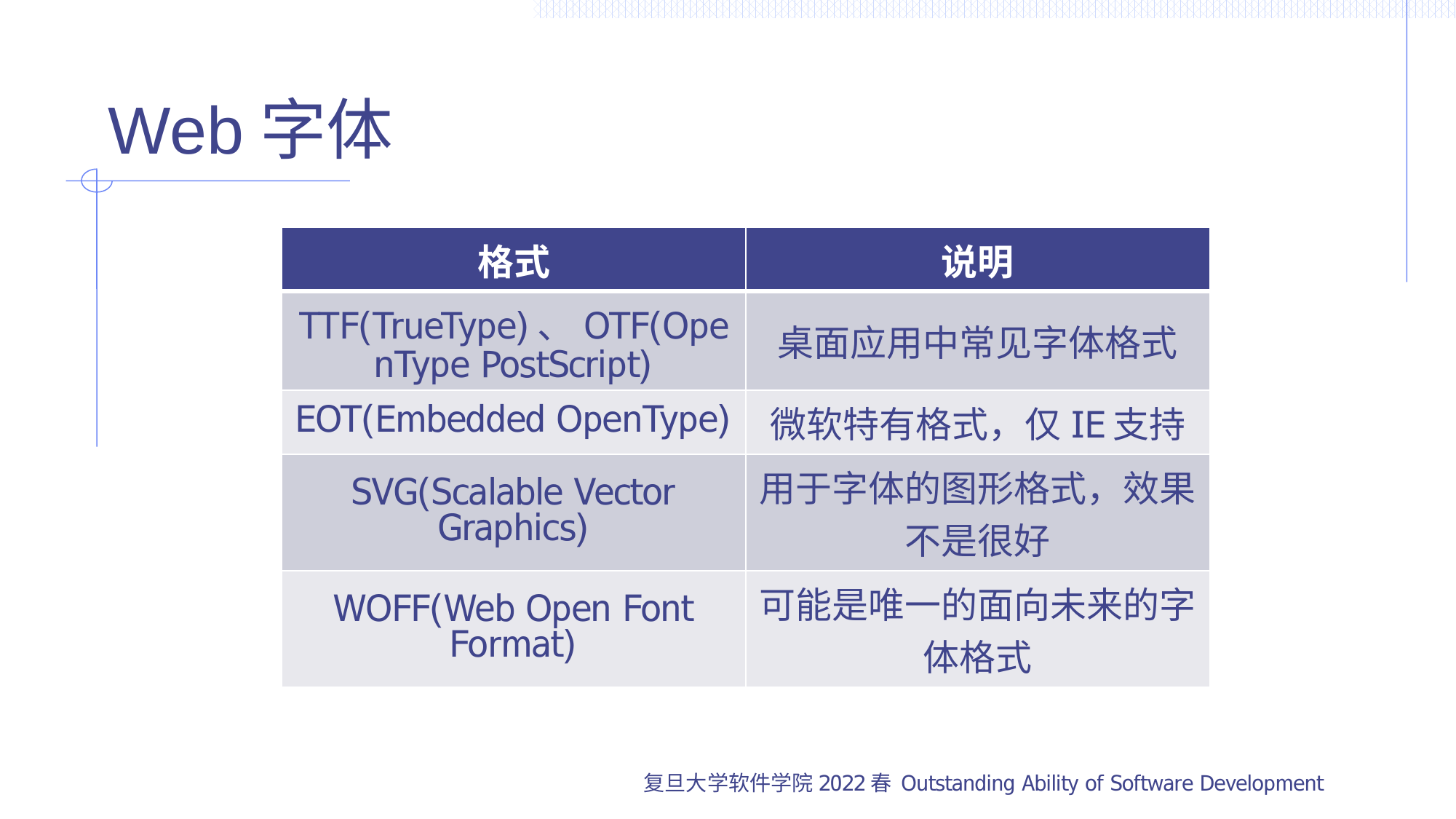

# Web字体
| 格式 | 说明 |
| --- | --- |
| TTF(TrueType)、OTF(OpenType PostScript) | 桌面应用中常见字体格式 |
| EOT(Embedded OpenType) | 微软特有格式，仅IE支持 |
| SVG(Scalable Vector Graphics) | 用于字体的图形格式，效果不是很好 |
| WOFF(Web Open Font Format) | 可能是唯一的面向未来的字体格式 |